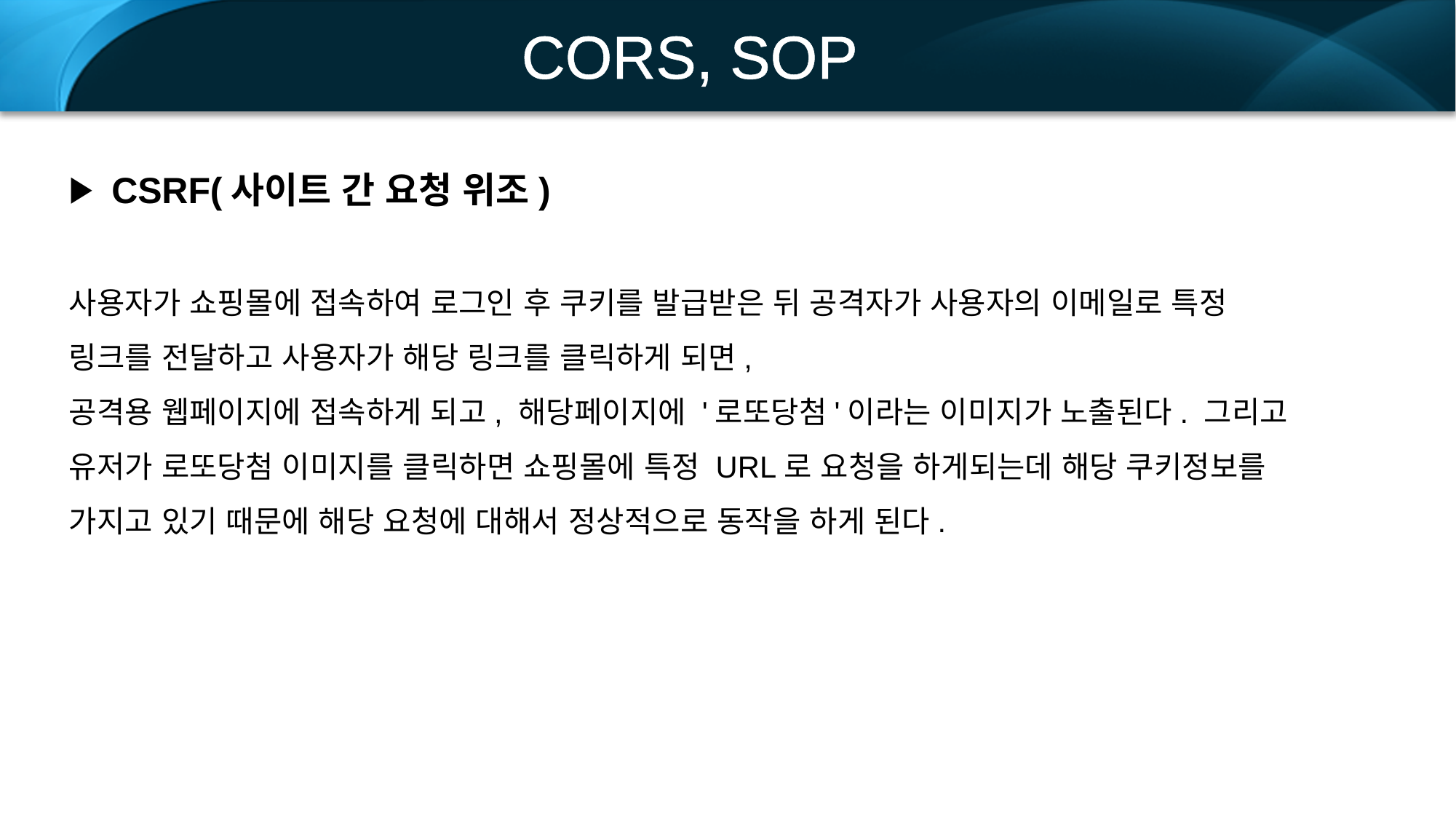

CORS, SOP
CSRF(사이트 간 요청 위조)

사용자가 쇼핑몰에 접속하여 로그인 후 쿠키를 발급받은 뒤 공격자가 사용자의 이메일로 특정 링크를 전달하고 사용자가 해당 링크를 클릭하게 되면,
공격용 웹페이지에 접속하게 되고, 해당페이지에 '로또당첨'이라는 이미지가 노출된다. 그리고 유저가 로또당첨 이미지를 클릭하면 쇼핑몰에 특정 URL로 요청을 하게되는데 해당 쿠키정보를 가지고 있기 때문에 해당 요청에 대해서 정상적으로 동작을 하게 된다.